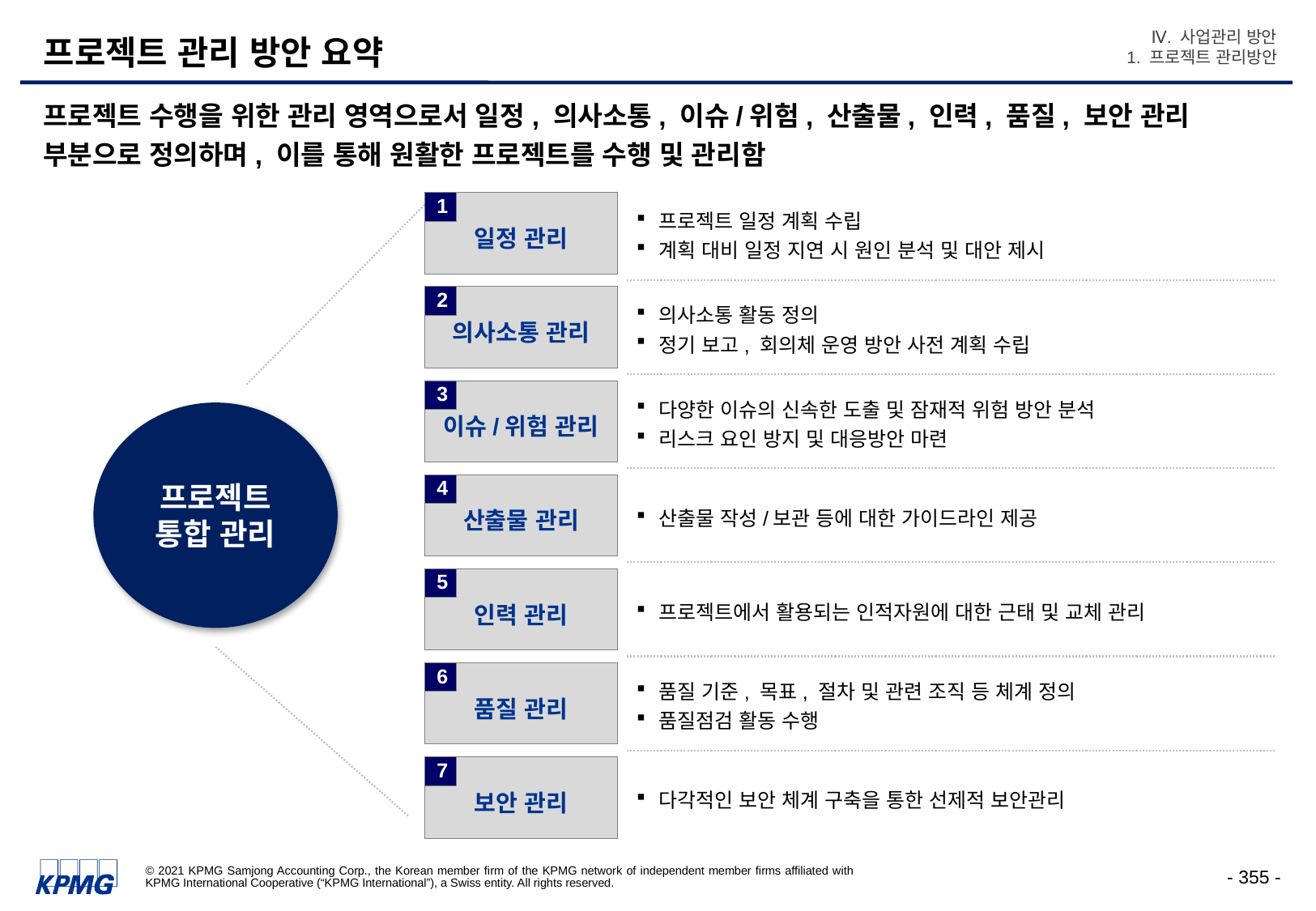

Ⅳ. 사업관리 방안
1. 프로젝트 관리방안
# 프로젝트 관리 방안 요약
프로젝트 수행을 위한 관리 영역으로서 일정, 의사소통, 이슈/위험, 산출물, 인력, 품질, 보안 관리 부분으로 정의하며, 이를 통해 원활한 프로젝트를 수행 및 관리함
일정 관리
1
프로젝트 일정 계획 수립
계획 대비 일정 지연 시 원인 분석 및 대안 제시
의사소통 관리
2
의사소통 활동 정의
정기 보고, 회의체 운영 방안 사전 계획 수립
이슈/위험 관리
3
다양한 이슈의 신속한 도출 및 잠재적 위험 방안 분석
리스크 요인 방지 및 대응방안 마련
프로젝트
통합 관리
산출물 관리
4
산출물 작성/보관 등에 대한 가이드라인 제공
인력 관리
5
프로젝트에서 활용되는 인적자원에 대한 근태 및 교체 관리
품질 관리
6
품질 기준, 목표, 절차 및 관련 조직 등 체계 정의
품질점검 활동 수행
보안 관리
7
다각적인 보안 체계 구축을 통한 선제적 보안관리